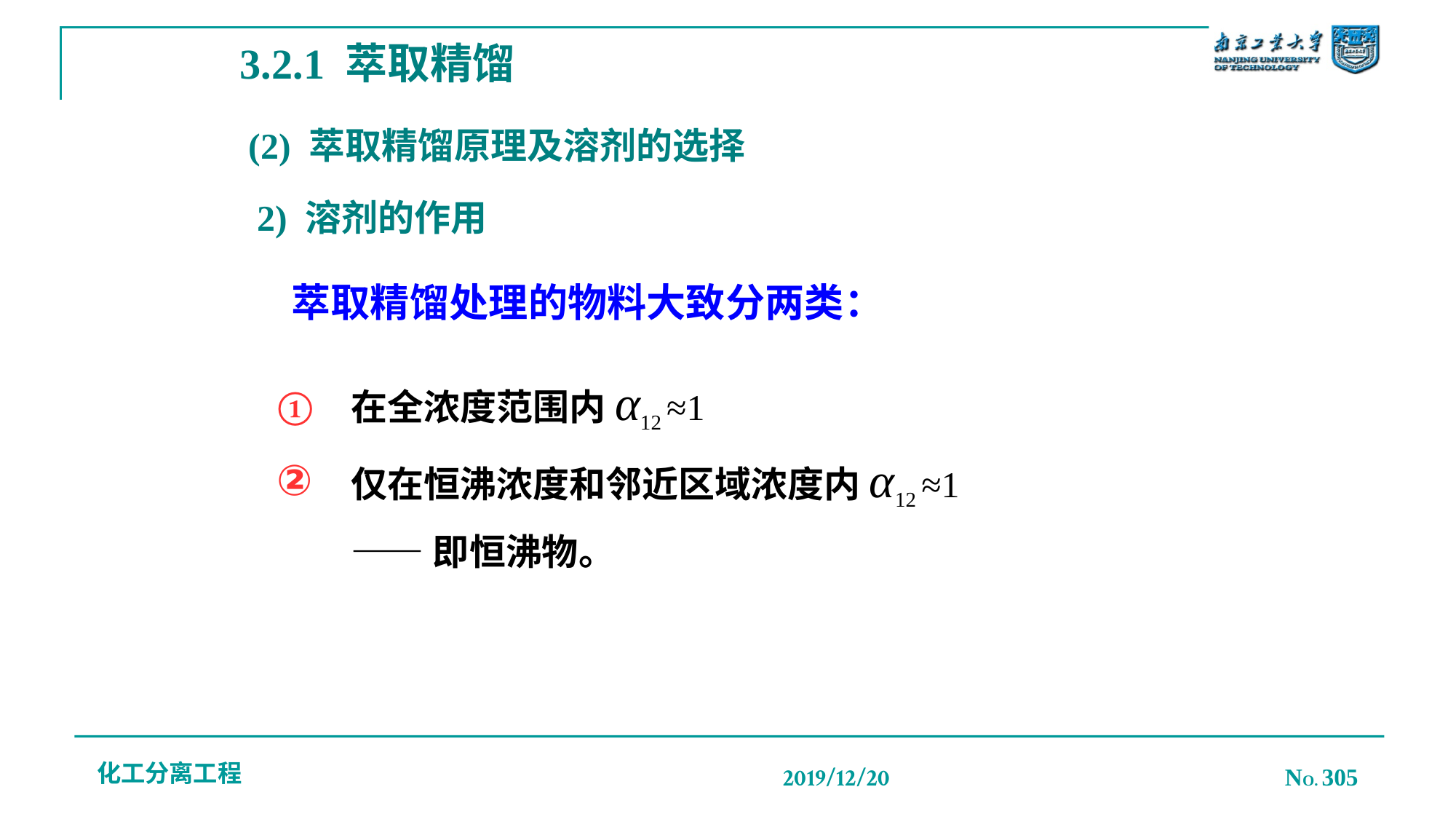

3.2.1 萃取精馏
# (2) 萃取精馏原理及溶剂的选择
2) 溶剂的作用
萃取精馏处理的物料大致分两类：
在全浓度范围内α12 ≈1

仅在恒沸浓度和邻近区域浓度内α12 ≈1
——即恒沸物。

化工分离工程
NO. 305
2019/12/20